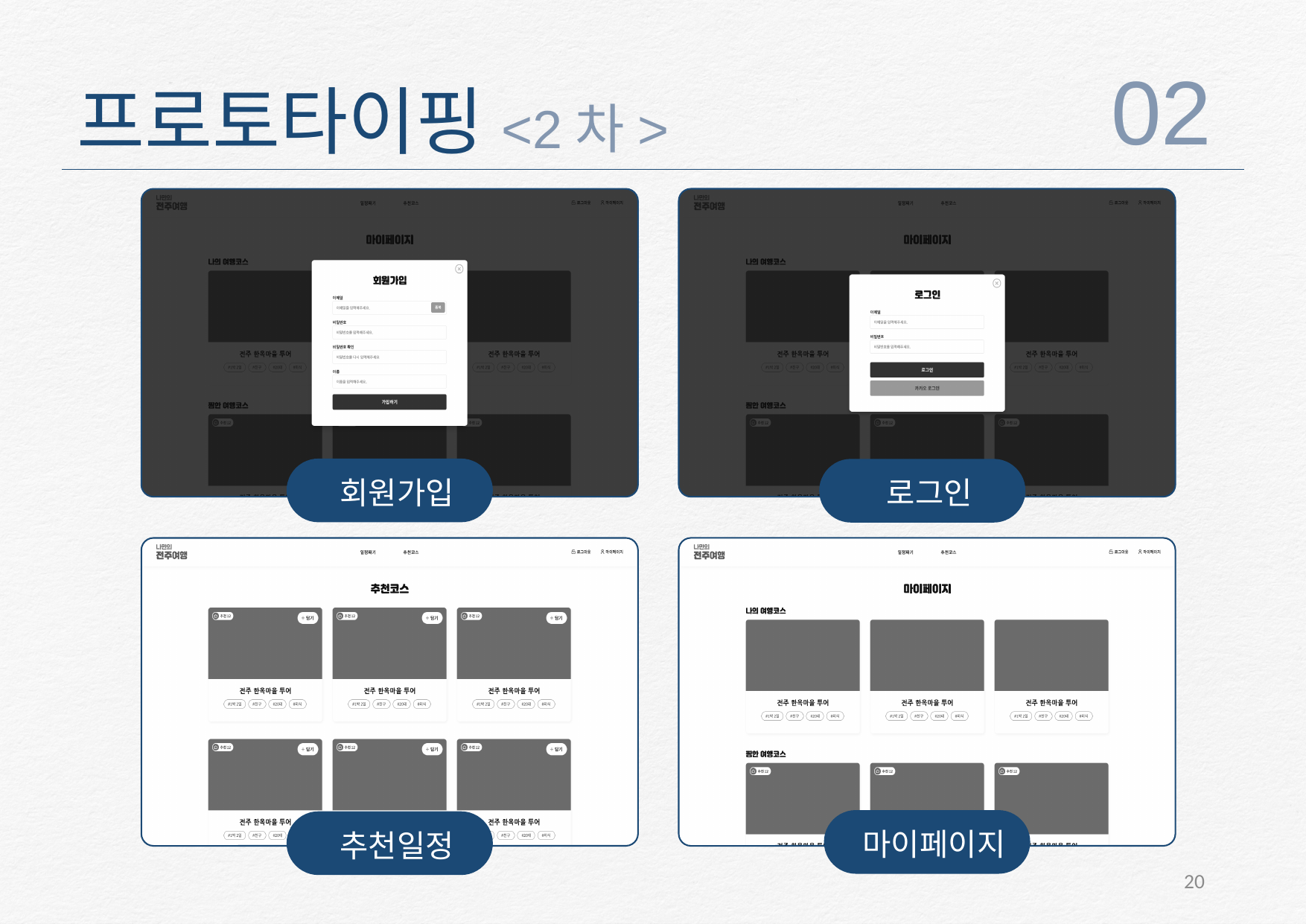

02
프로토타이핑<2차>

 회원가입
 로그인

 마이페이지
 추천일정
20